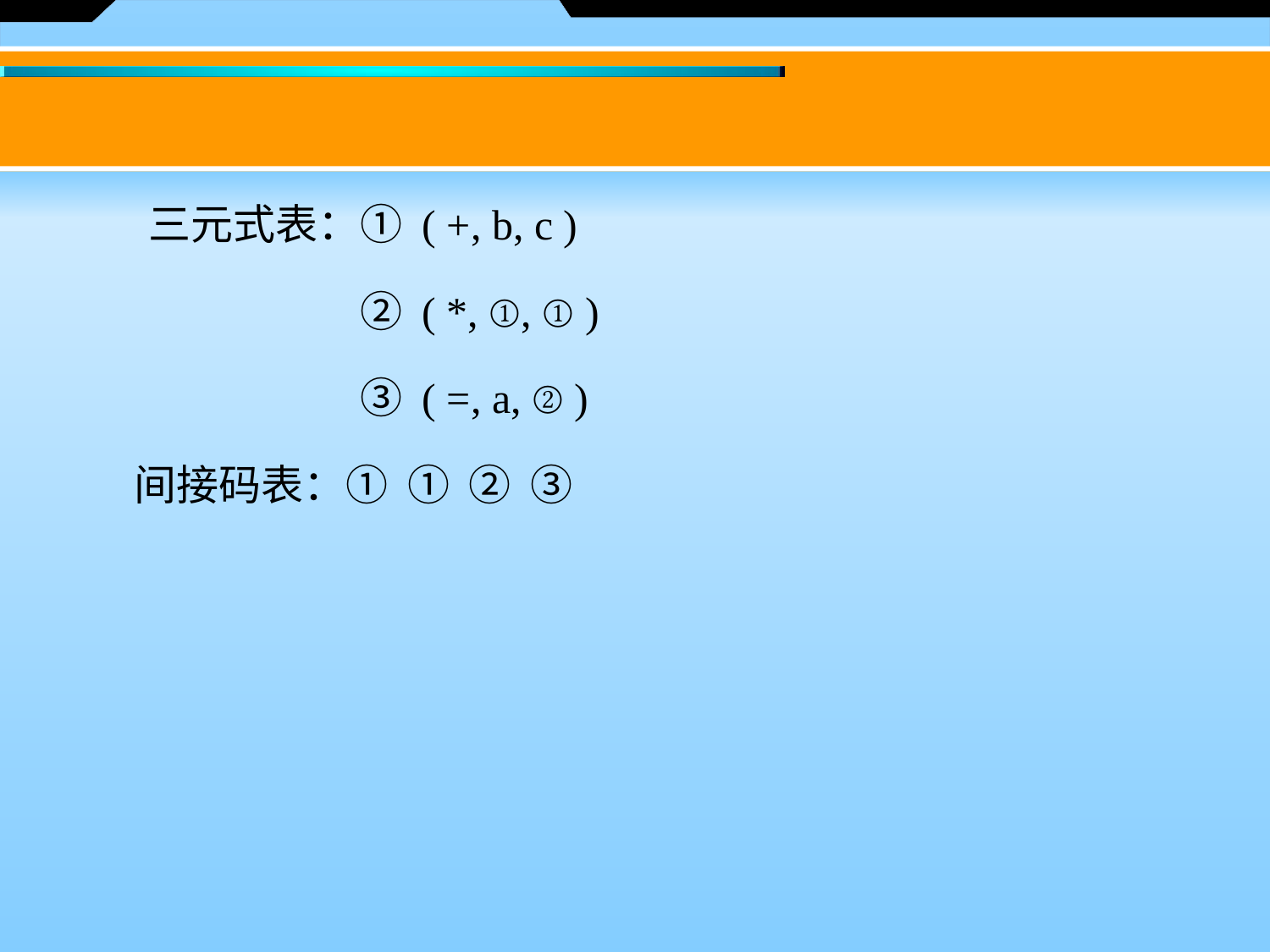

三元式表：① ( +, b, c )
　　		　  ② ( *, ①, ① )
　　		　  ③ ( =, a, ② )
　     间接码表：①  ①  ②  ③